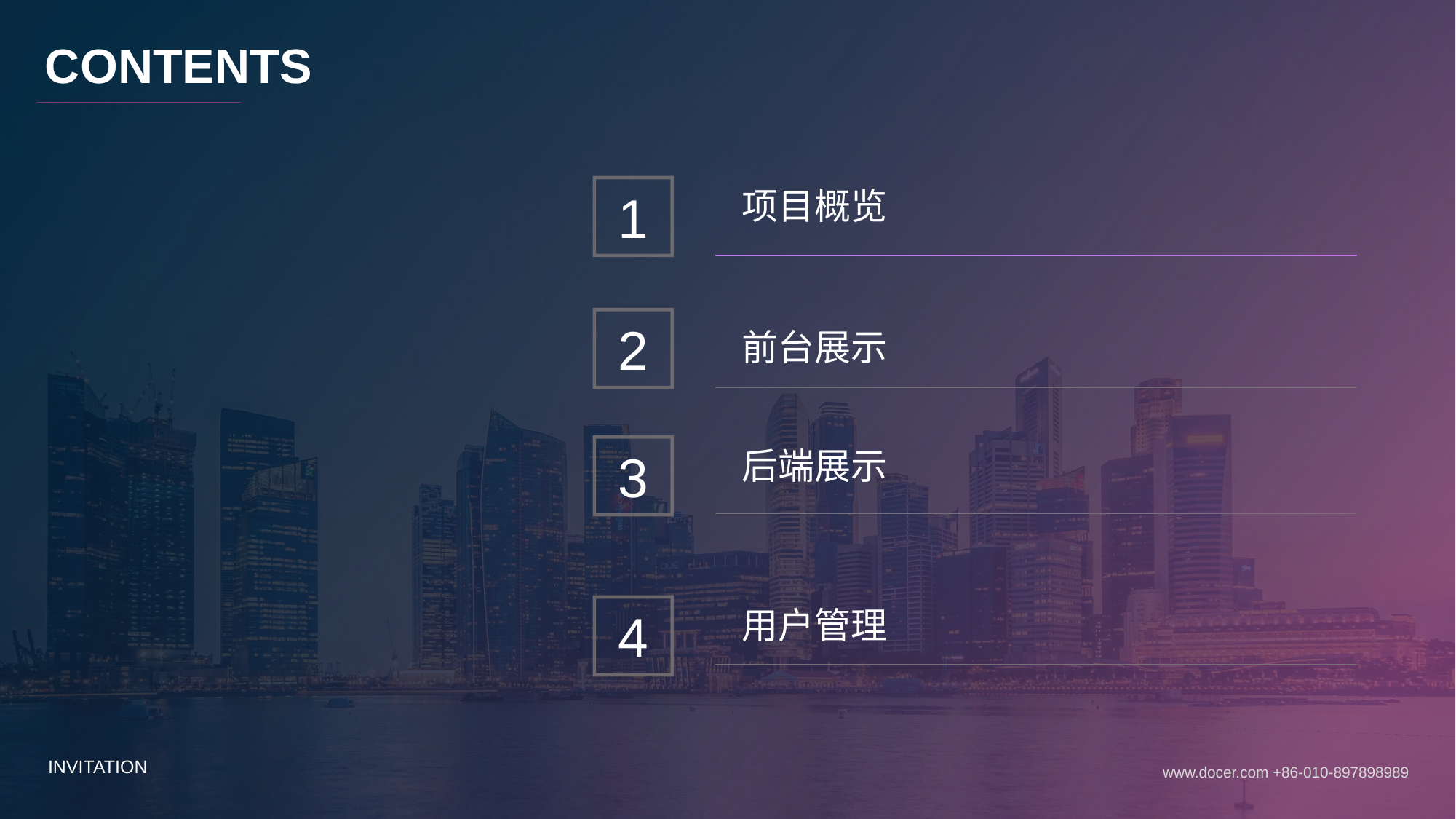

CONTENTS

项目概览
1

2
前台展示

3
后端展示

4
用户管理
INVITATION
www.docer.com +86-010-897898989